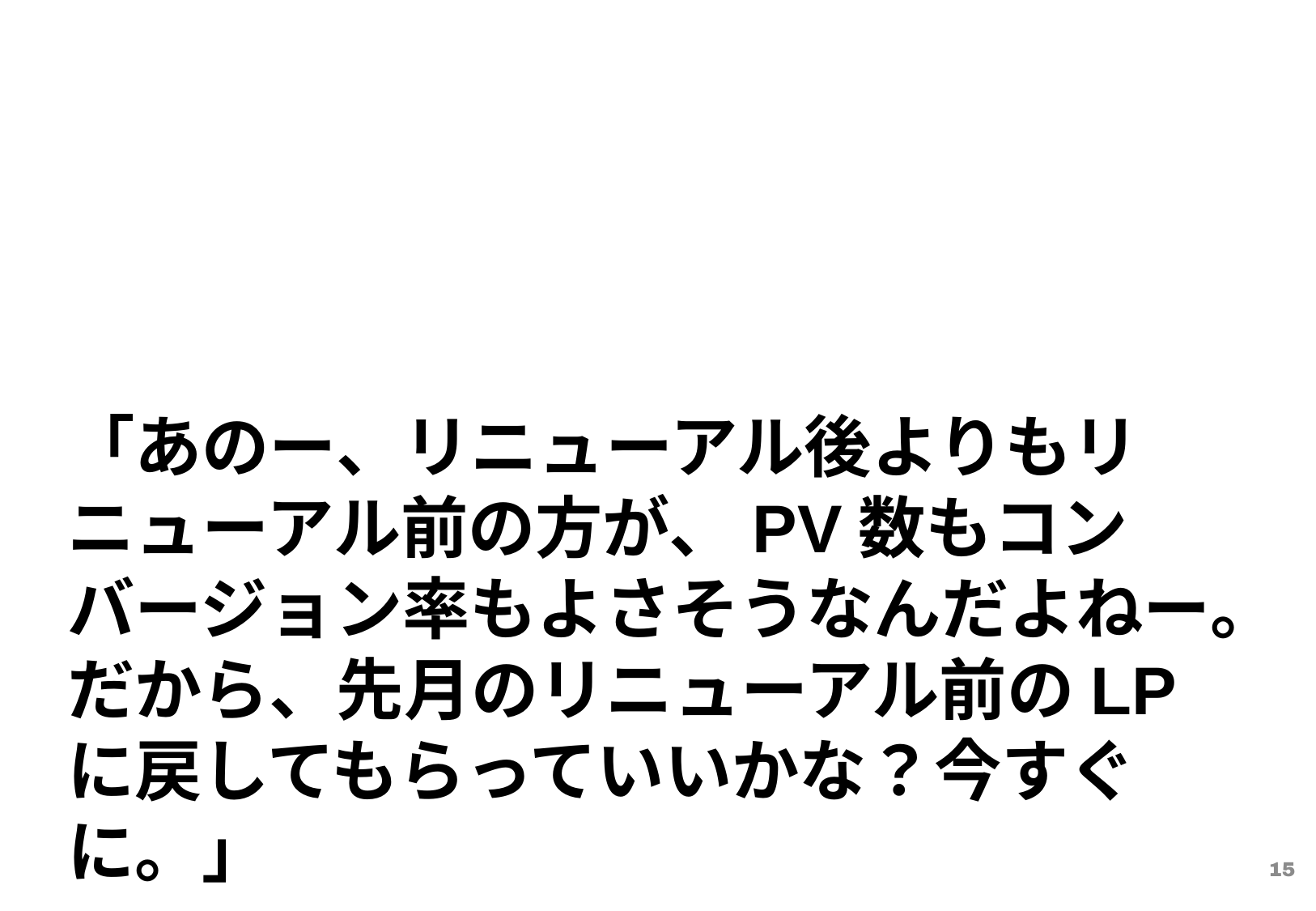

# 「あのー、リニューアル後よりもリニューアル前の方が、PV数もコンバージョン率もよさそうなんだよねー。だから、先月のリニューアル前のLPに戻してもらっていいかな？今すぐに。」
15